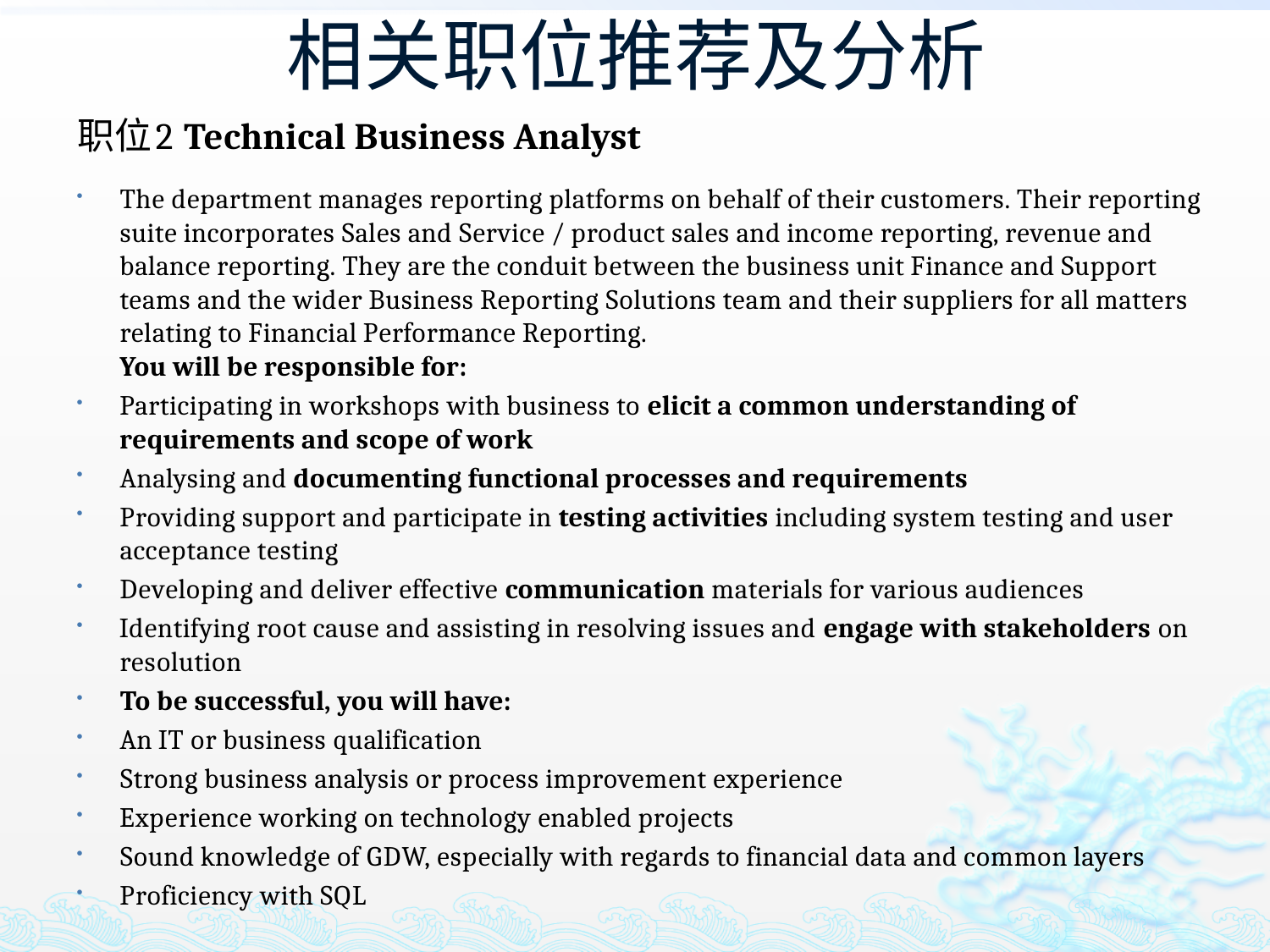

# 相关职位推荐及分析
职位2 Technical Business Analyst

The department manages reporting platforms on behalf of their customers. Their reporting suite incorporates Sales and Service / product sales and income reporting, revenue and balance reporting. They are the conduit between the business unit Finance and Support teams and the wider Business Reporting Solutions team and their suppliers for all matters relating to Financial Performance Reporting.
You will be responsible for:
Participating in workshops with business to elicit a common understanding of requirements and scope of work
Analysing and documenting functional processes and requirements
Providing support and participate in testing activities including system testing and user acceptance testing
Developing and deliver effective communication materials for various audiences
Identifying root cause and assisting in resolving issues and engage with stakeholders on resolution
To be successful, you will have:
An IT or business qualification
Strong business analysis or process improvement experience
Experience working on technology enabled projects
Sound knowledge of GDW, especially with regards to financial data and common layers
Proficiency with SQL